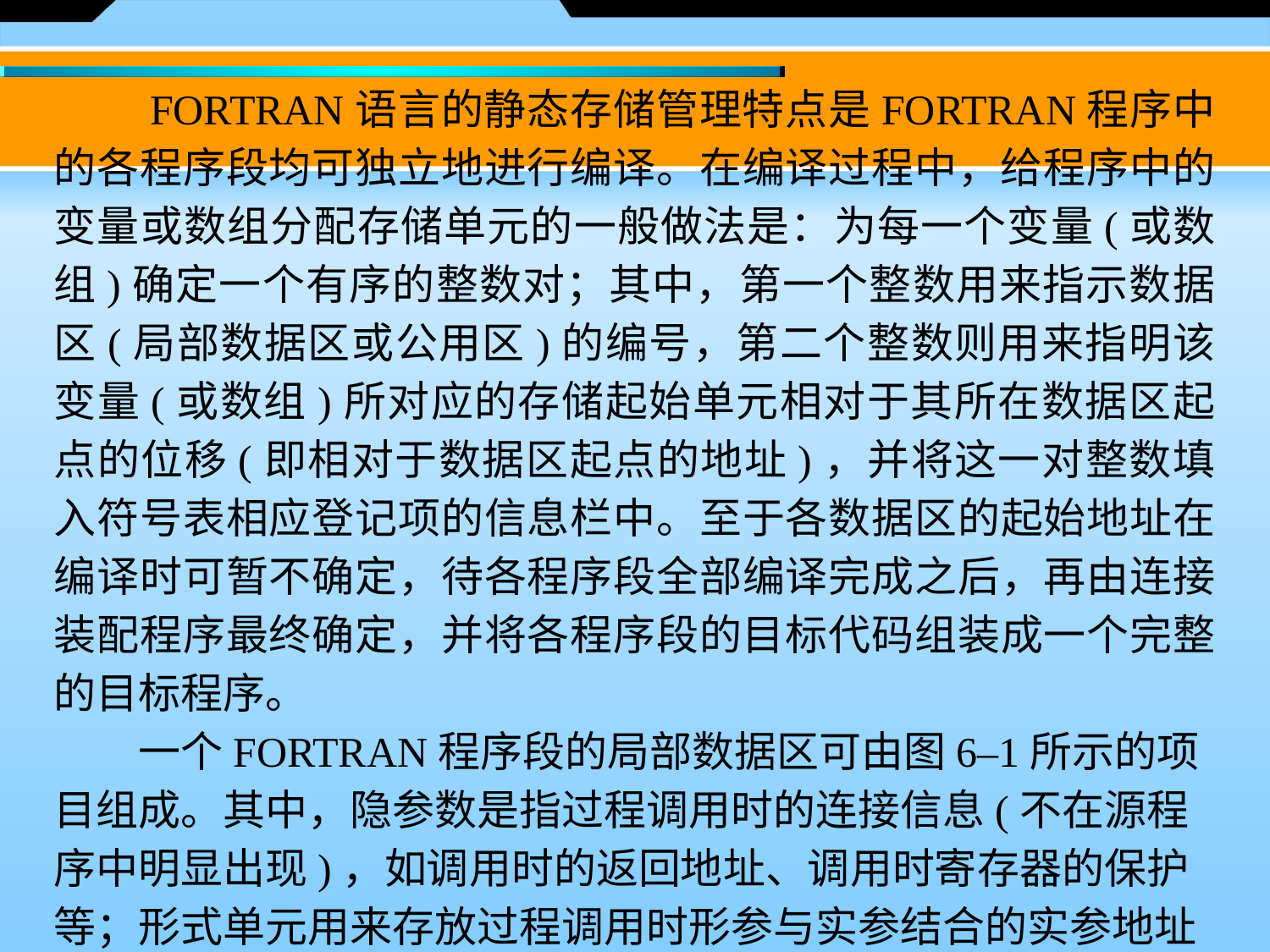

FORTRAN语言的静态存储管理特点是FORTRAN程序中的各程序段均可独立地进行编译。在编译过程中，给程序中的变量或数组分配存储单元的一般做法是：为每一个变量(或数组)确定一个有序的整数对；其中，第一个整数用来指示数据区(局部数据区或公用区)的编号，第二个整数则用来指明该变量(或数组)所对应的存储起始单元相对于其所在数据区起点的位移(即相对于数据区起点的地址)，并将这一对整数填入符号表相应登记项的信息栏中。至于各数据区的起始地址在编译时可暂不确定，待各程序段全部编译完成之后，再由连接装配程序最终确定，并将各程序段的目标代码组装成一个完整的目标程序。
　　一个FORTRAN程序段的局部数据区可由图6–1所示的项目组成。其中，隐参数是指过程调用时的连接信息(不在源程序中明显出现)，如调用时的返回地址、调用时寄存器的保护等；形式单元用来存放过程调用时形参与实参结合的实参地址或值。